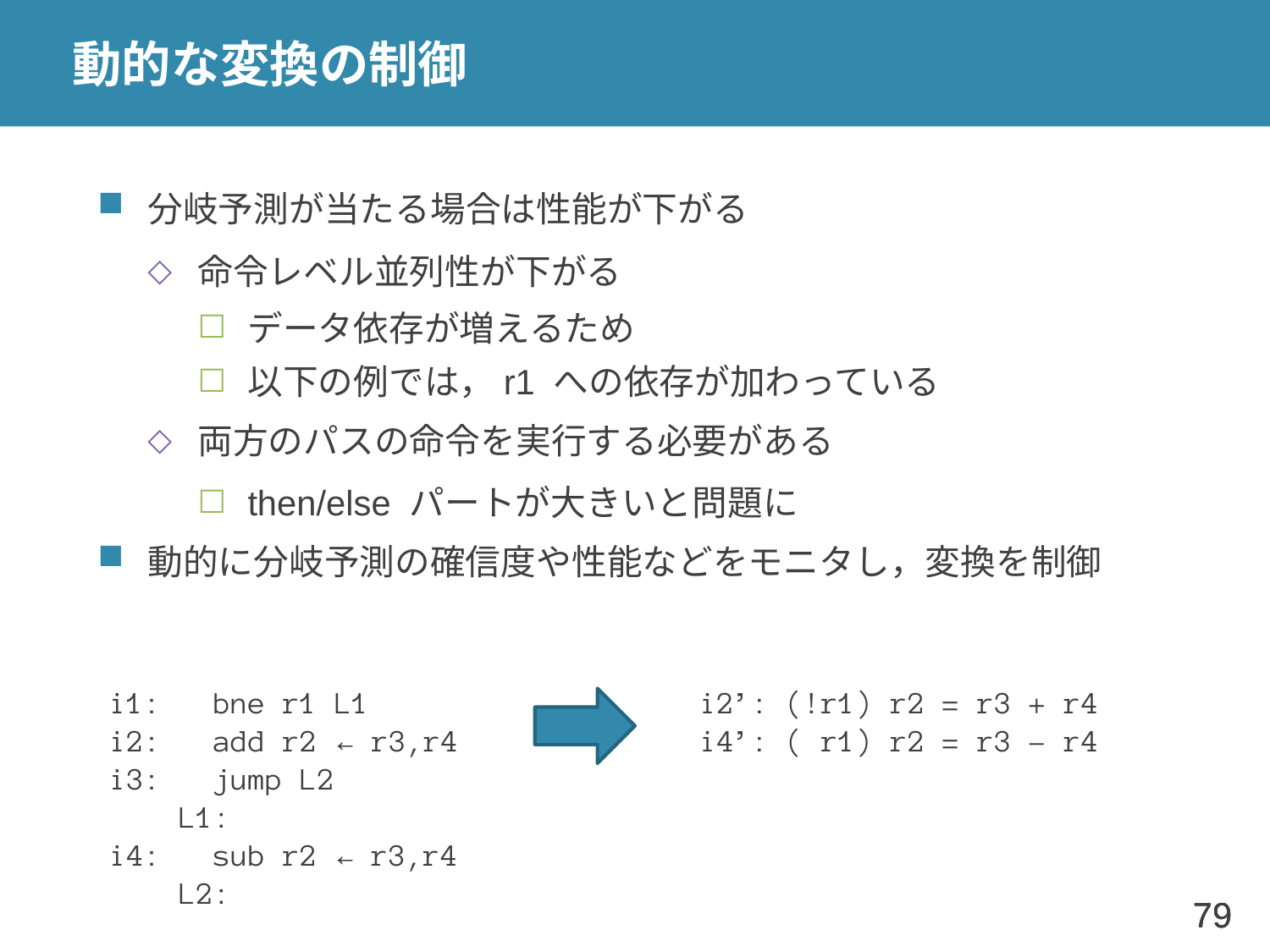

# 動的な変換の制御
分岐予測が当たる場合は性能が下がる
命令レベル並列性が下がる
データ依存が増えるため
以下の例では，r1 への依存が加わっている
両方のパスの命令を実行する必要がある
then/else パートが大きいと問題に
動的に分岐予測の確信度や性能などをモニタし，変換を制御
i1:   bne r1 L1
i2:   add r2 ← r3,r4
i3:   jump L2
    L1:
i4:   sub r2 ← r3,r4
    L2:
i2’: (!r1) r2 = r3 + r4
i4’: ( r1) r2 = r3 – r4